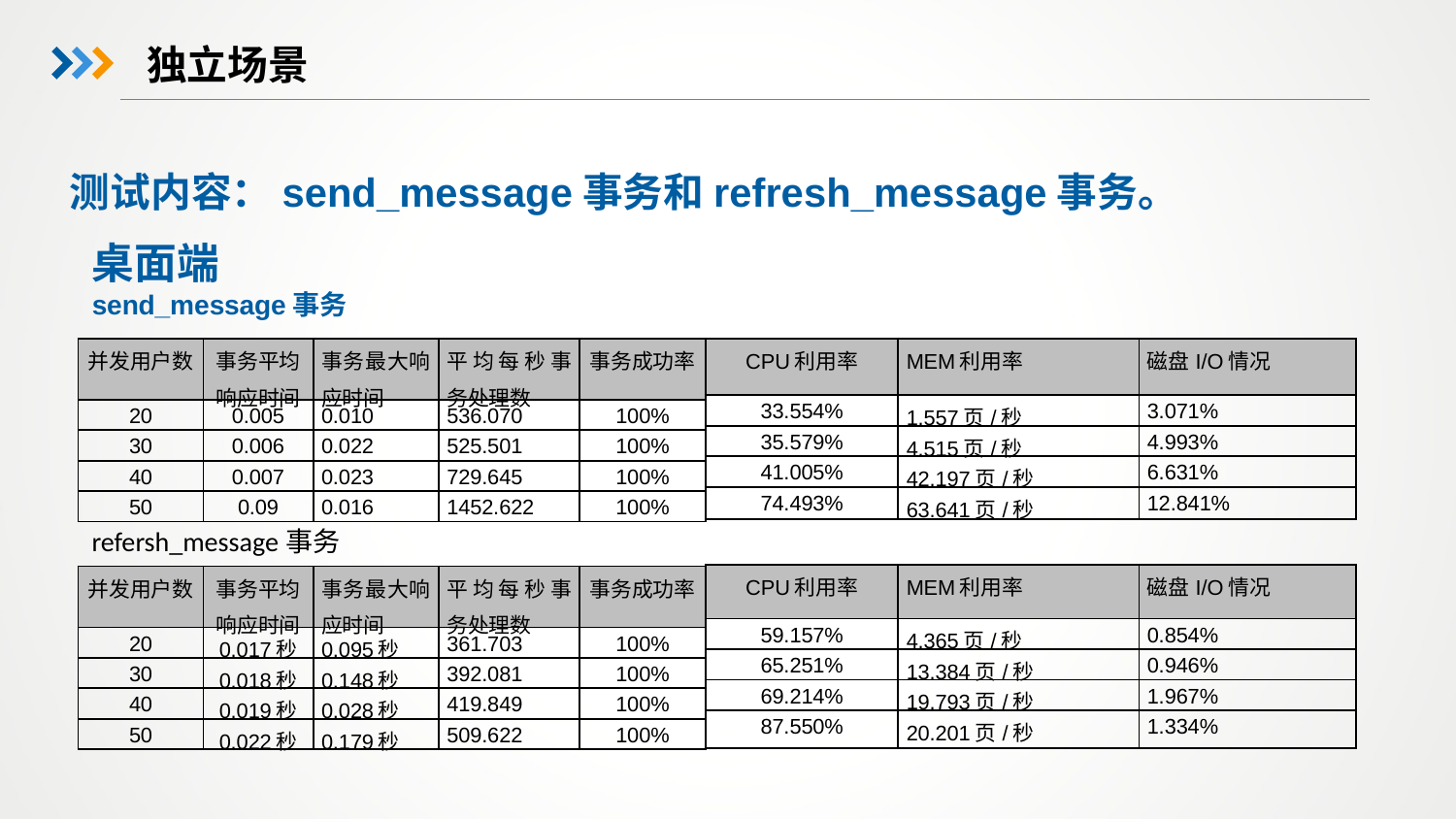

# 独立场景
测试内容：send_message事务和refresh_message事务。
桌面端
send_message事务
| 并发用户数 | 事务平均响应时间 | 事务最大响应时间 | 平均每秒事务处理数 | 事务成功率 |
| --- | --- | --- | --- | --- |
| 20 | 0.005 | 0.010 | 536.070 | 100% |
| 30 | 0.006 | 0.022 | 525.501 | 100% |
| 40 | 0.007 | 0.023 | 729.645 | 100% |
| 50 | 0.09 | 0.016 | 1452.622 | 100% |
| CPU利用率 | MEM利用率 | 磁盘I/O情况 |
| --- | --- | --- |
| 33.554% | 1.557页/秒 | 3.071% |
| 35.579% | 4.515页/秒 | 4.993% |
| 41.005% | 42.197页/秒 | 6.631% |
| 74.493% | 63.641页/秒 | 12.841% |
refersh_message事务
| CPU利用率 | MEM利用率 | 磁盘I/O情况 |
| --- | --- | --- |
| 59.157% | 4.365页/秒 | 0.854% |
| 65.251% | 13.384页/秒 | 0.946% |
| 69.214% | 19.793页/秒 | 1.967% |
| 87.550% | 20.201页/秒 | 1.334% |
| 并发用户数 | 事务平均响应时间 | 事务最大响应时间 | 平均每秒事务处理数 | 事务成功率 |
| --- | --- | --- | --- | --- |
| 20 | 0.017秒 | 0.095秒 | 361.703 | 100% |
| 30 | 0.018秒 | 0.148秒 | 392.081 | 100% |
| 40 | 0.019秒 | 0.028秒 | 419.849 | 100% |
| 50 | 0.022秒 | 0.179秒 | 509.622 | 100% |